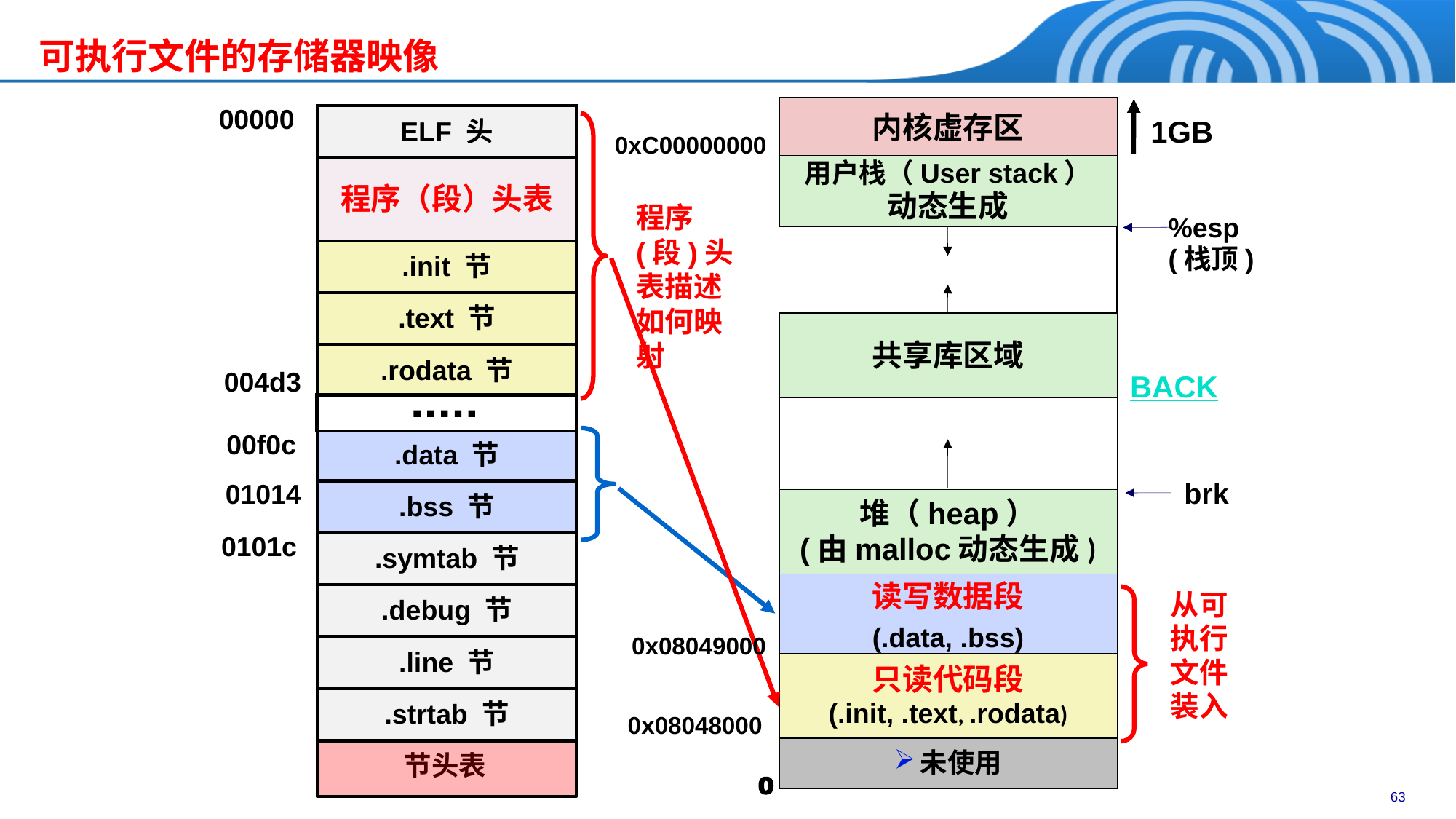

可执行文件的存储器映像
内核虚存区
00000

ELF 头
1GB

0xC00000000
用户栈（User stack）
动态生成
程序（段）头表
程序(段)头表描述如何映射
%esp
(栈顶)

.init 节

.text 节
共享库区域
.rodata 节
004d3
BACK

00f0c

.data 节

01014
brk
.bss 节

堆（heap）
(由malloc动态生成)

0101c
.symtab 节
读写数据段
(.data, .bss)
从可执行文件装入

.debug 节
0x08049000
.line 节
只读代码段
(.init, .text, .rodata)
.strtab 节
0x08048000
未使用

节头表
0